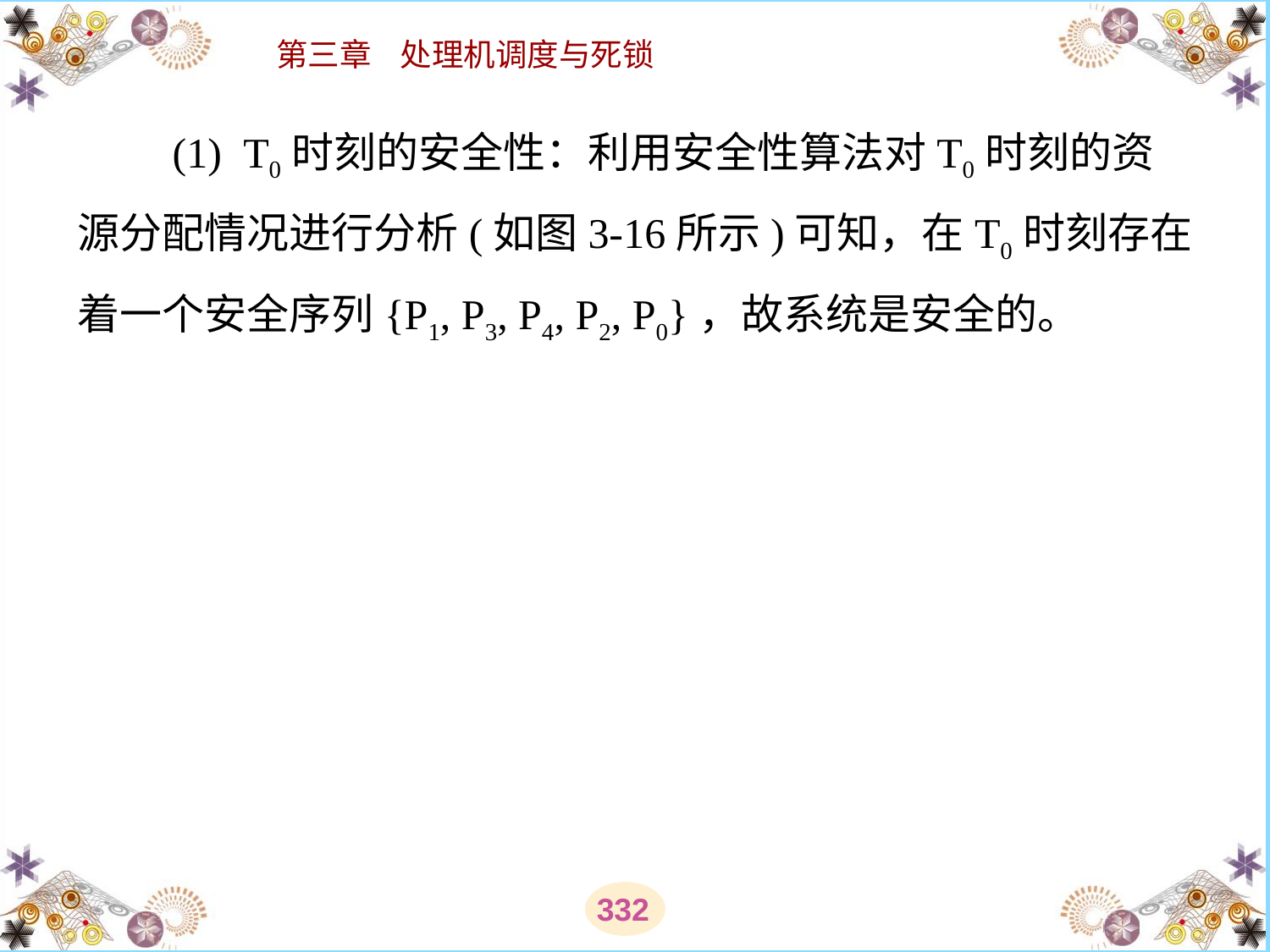

# (1)  T0时刻的安全性：利用安全性算法对T0时刻的资源分配情况进行分析(如图3-16所示)可知，在T0时刻存在着一个安全序列{P1, P3, P4, P2, P0}，故系统是安全的。